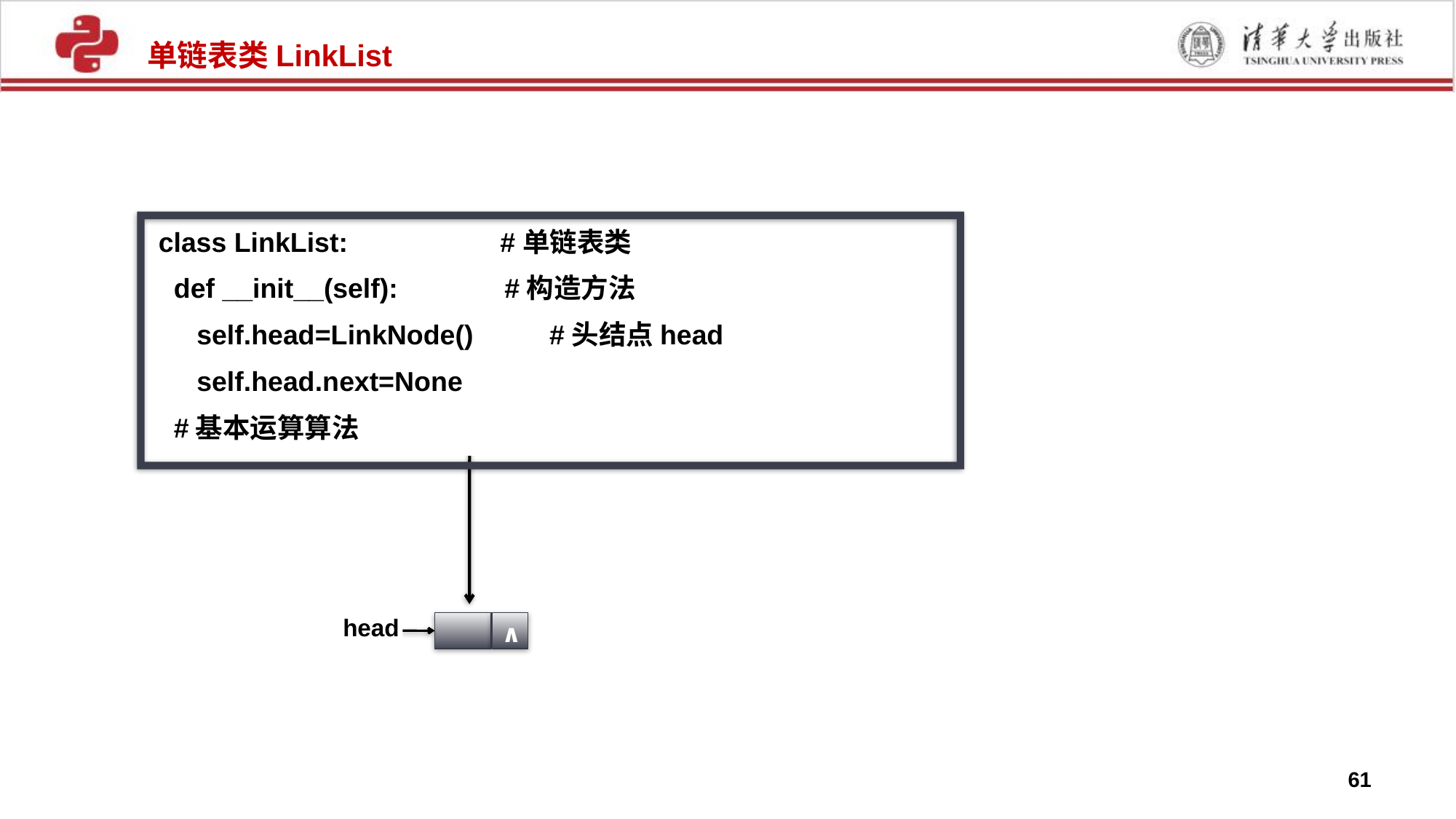

单链表类LinkList
class LinkList:                    #单链表类
  def __init__(self):              #构造方法
     self.head=LinkNode()          #头结点head
     self.head.next=None
  #基本运算算法

head

∧

61